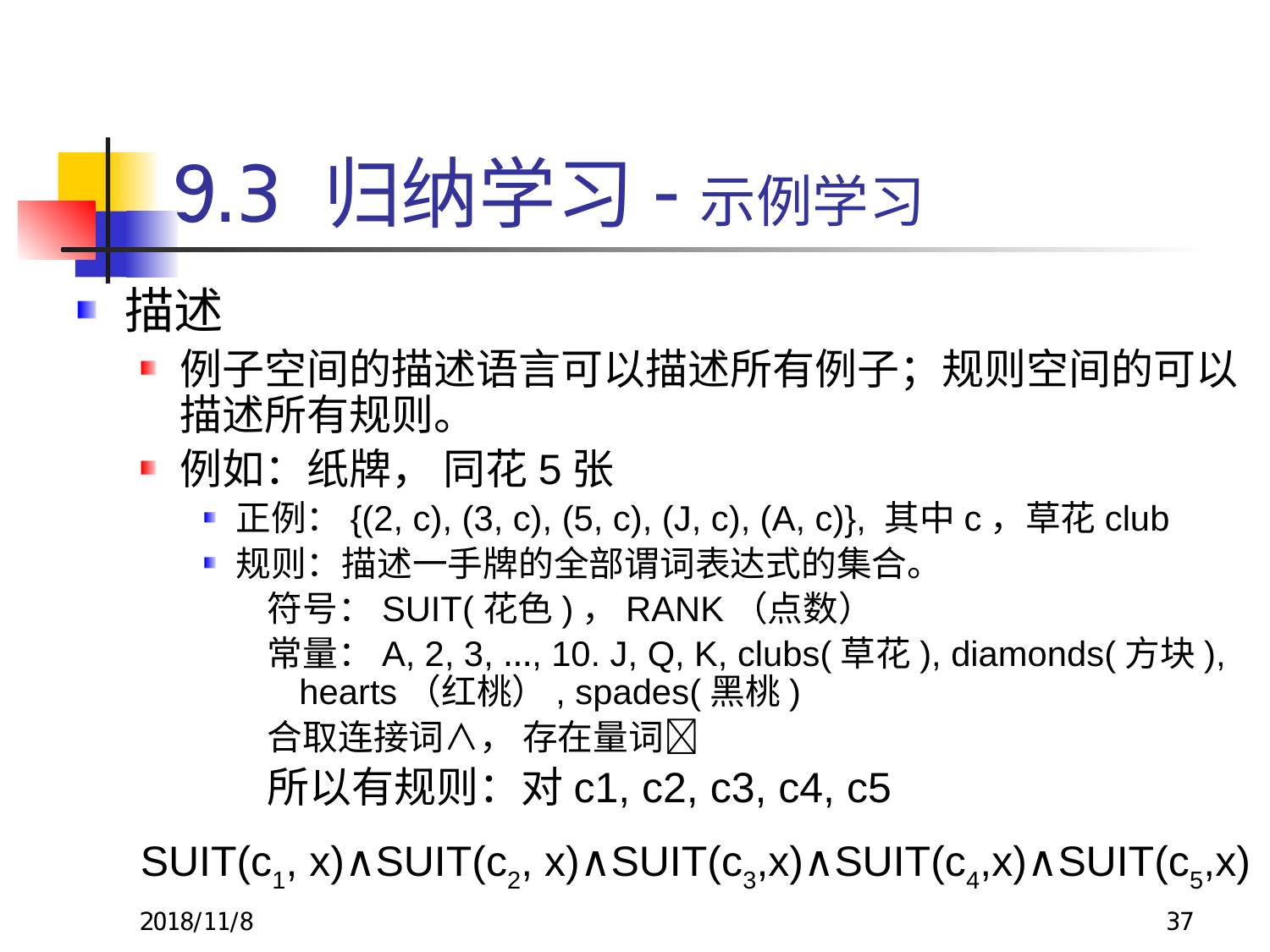

# 9.3 归纳学习-示例学习
描述
例子空间的描述语言可以描述所有例子；规则空间的可以描述所有规则。
例如：纸牌， 同花5张
正例：{(2, c), (3, c), (5, c), (J, c), (A, c)}, 其中c，草花club
规则：描述一手牌的全部谓词表达式的集合。
符号：SUIT(花色)，RANK（点数）
常量：A, 2, 3, …, 10. J, Q, K, clubs(草花), diamonds(方块), hearts（红桃）, spades(黑桃)
合取连接词∧， 存在量词∃
所以有规则：对c1, c2, c3, c4, c5
SUIT(c1, x)∧SUIT(c2, x)∧SUIT(c3,x)∧SUIT(c4,x)∧SUIT(c5,x)
2018/11/8
37